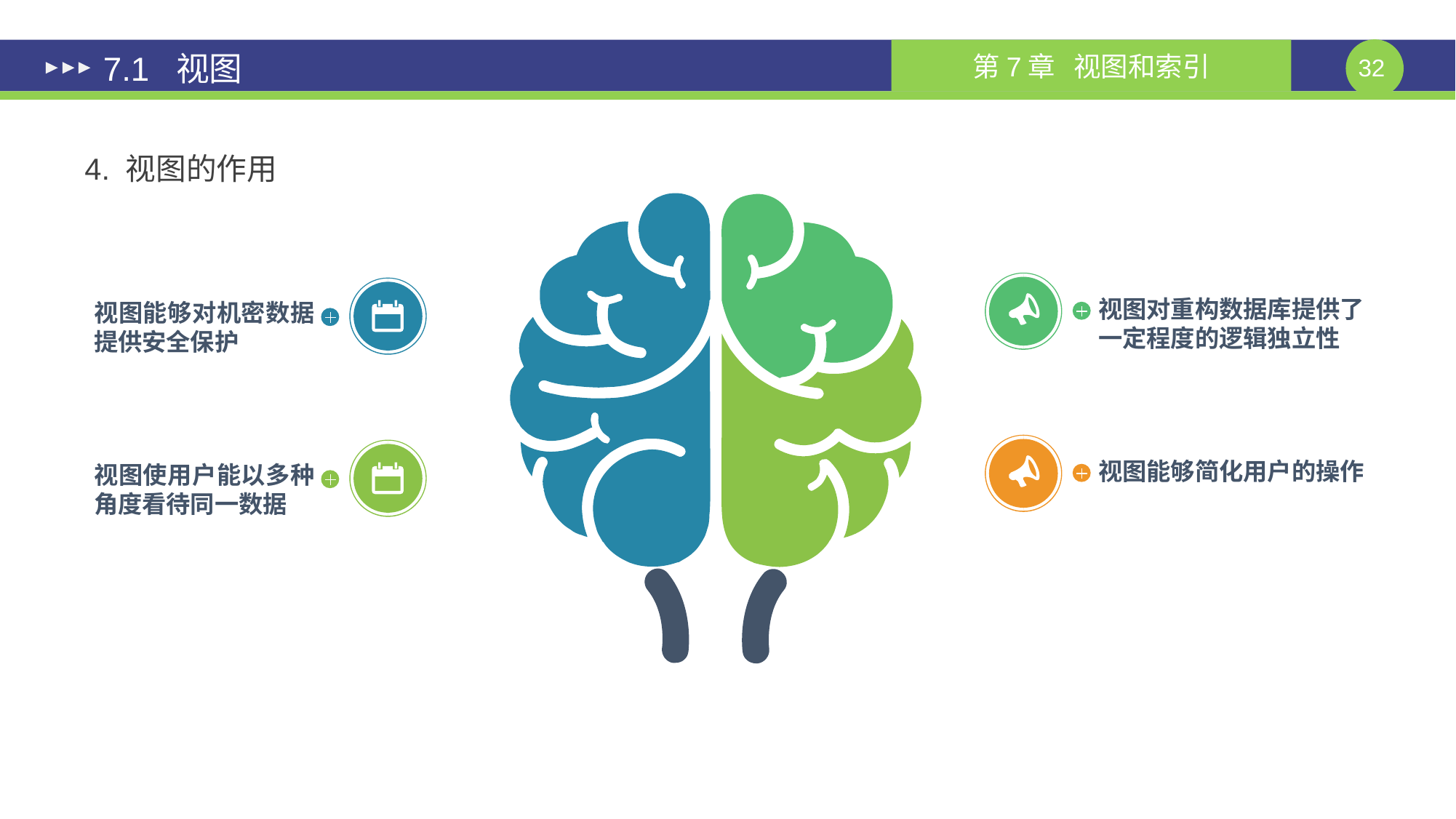

7.1  视图
4. 视图的作用

视图对重构数据库提供了
一定程度的逻辑独立性

视图能够对机密数据提供安全保护

视图能够简化用户的操作

视图使用户能以多种角度看待同一数据